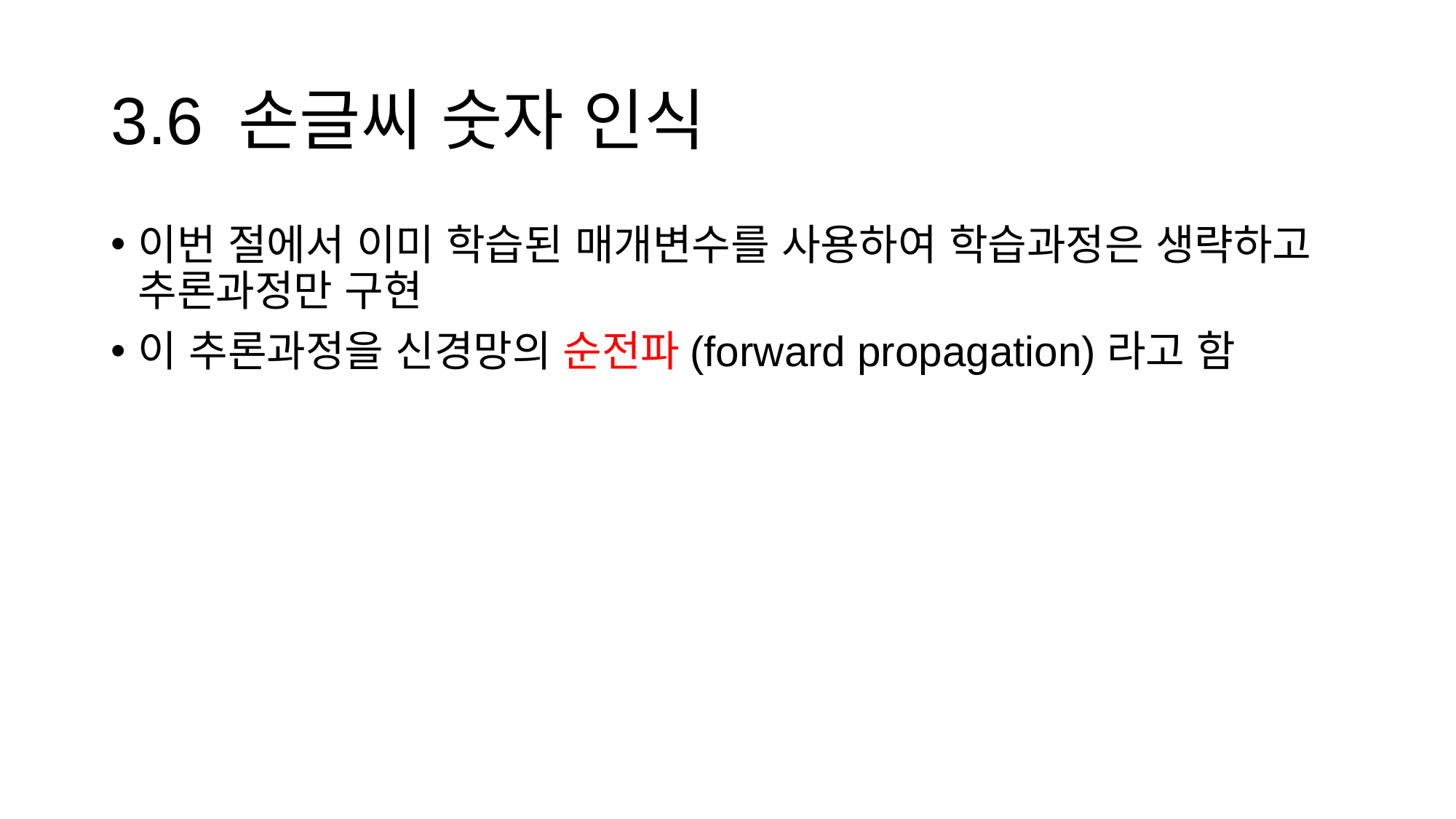

# 3.6 손글씨 숫자 인식
이번 절에서 이미 학습된 매개변수를 사용하여 학습과정은 생략하고 추론과정만 구현
이 추론과정을 신경망의 순전파(forward propagation)라고 함